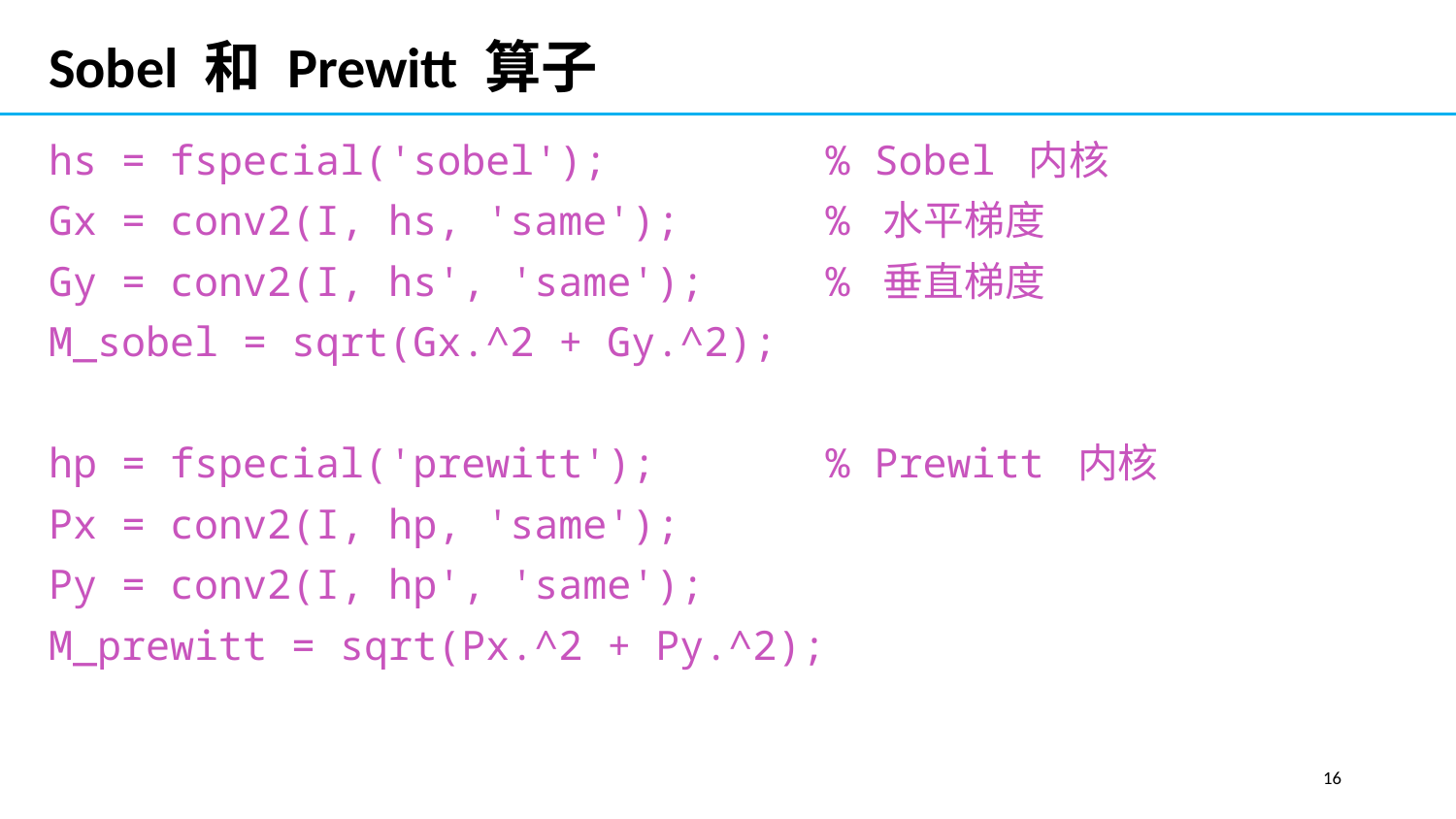

# Sobel 和 Prewitt 算子
hs = fspecial('sobel');         % Sobel 内核
Gx = conv2(I, hs, 'same');      % 水平梯度
Gy = conv2(I, hs', 'same');     % 垂直梯度
M_sobel = sqrt(Gx.^2 + Gy.^2);

hp = fspecial('prewitt');       % Prewitt 内核
Px = conv2(I, hp, 'same');
Py = conv2(I, hp', 'same');
M_prewitt = sqrt(Px.^2 + Py.^2);
16